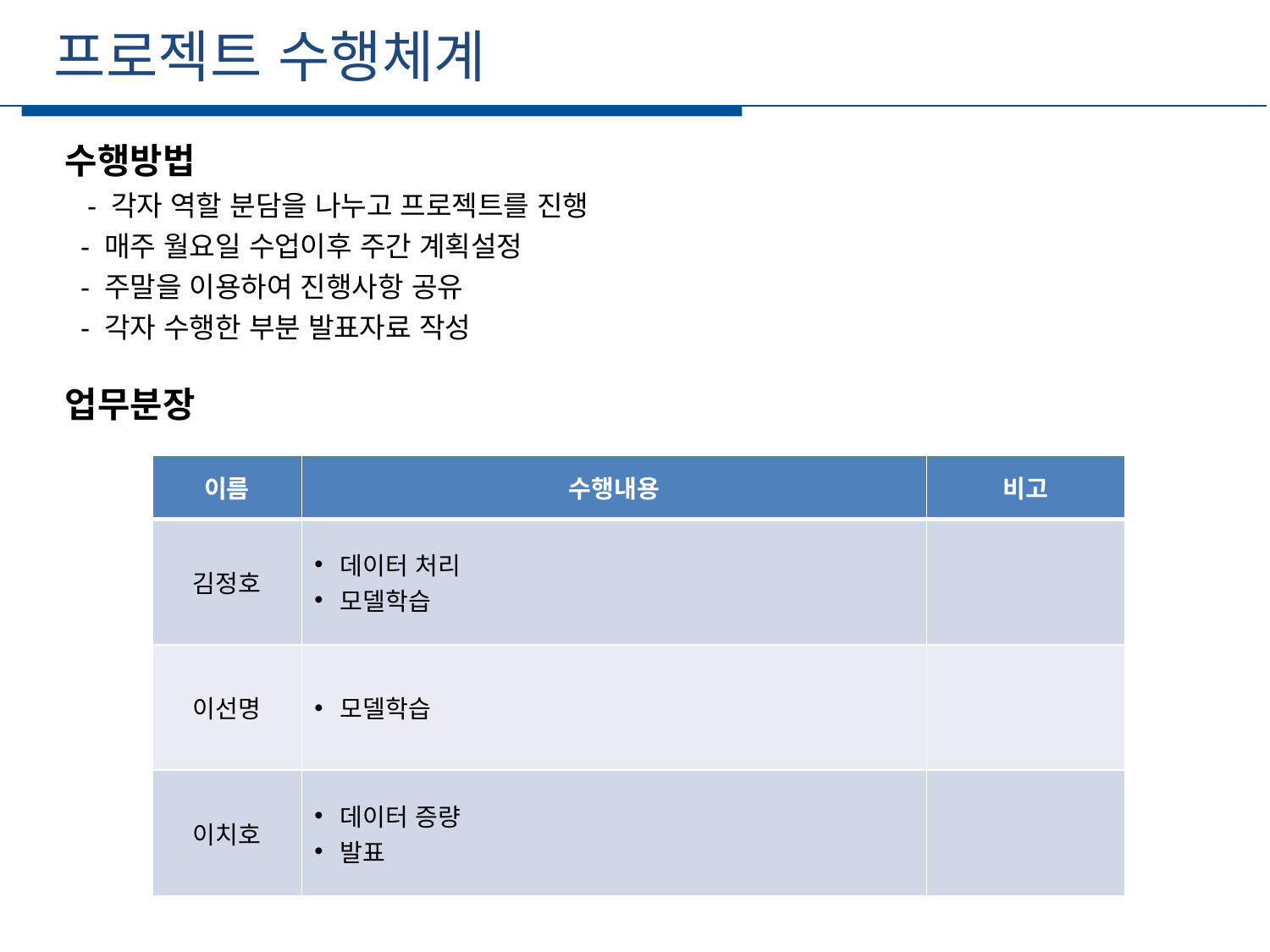

프로젝트 수행체계
세부일정

수행방법
  - 각자 역할 분담을 나누고 프로젝트를 진행
  - 매주 월요일 수업이후 주간 계획설정
  - 주말을 이용하여 진행사항 공유
  - 각자 수행한 부분 발표자료 작성

업무분장

| 이름 | 수행내용 | 비고 |
| --- | --- | --- |
| 김정호 | 데이터 처리 모델학습 |  |
| 이선명 | 모델학습 |  |
| 이치호 | 데이터 증량 발표 |  |